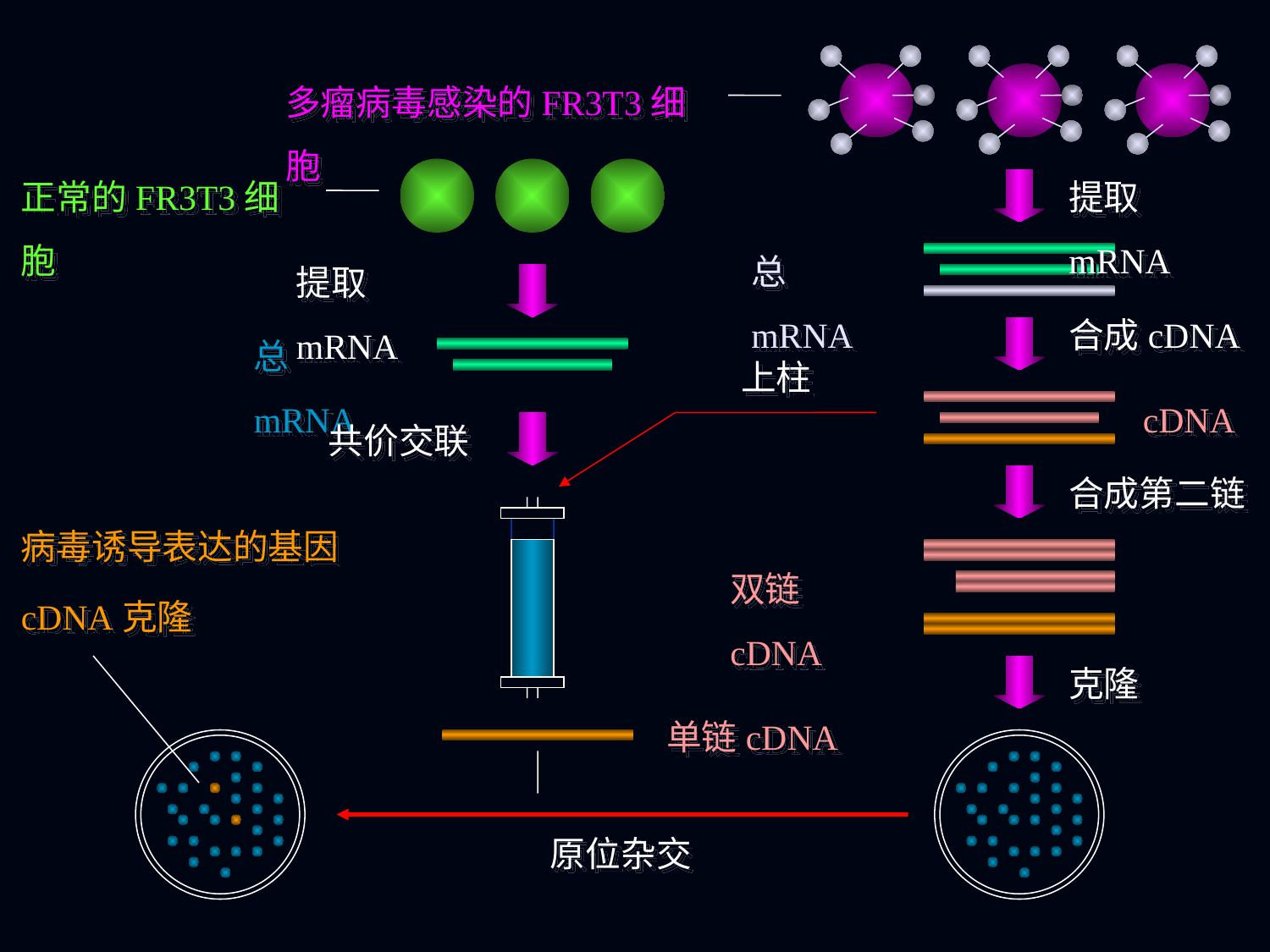

多瘤病毒感染的FR3T3细胞

正常的FR3T3细胞
提取mRNA

总mRNA
提取mRNA

合成cDNA
总mRNA

上柱

cDNA
共价交联

合成第二链

病毒诱导表达的基因
cDNA克隆

双链cDNA

克隆

单链cDNA

原位杂交